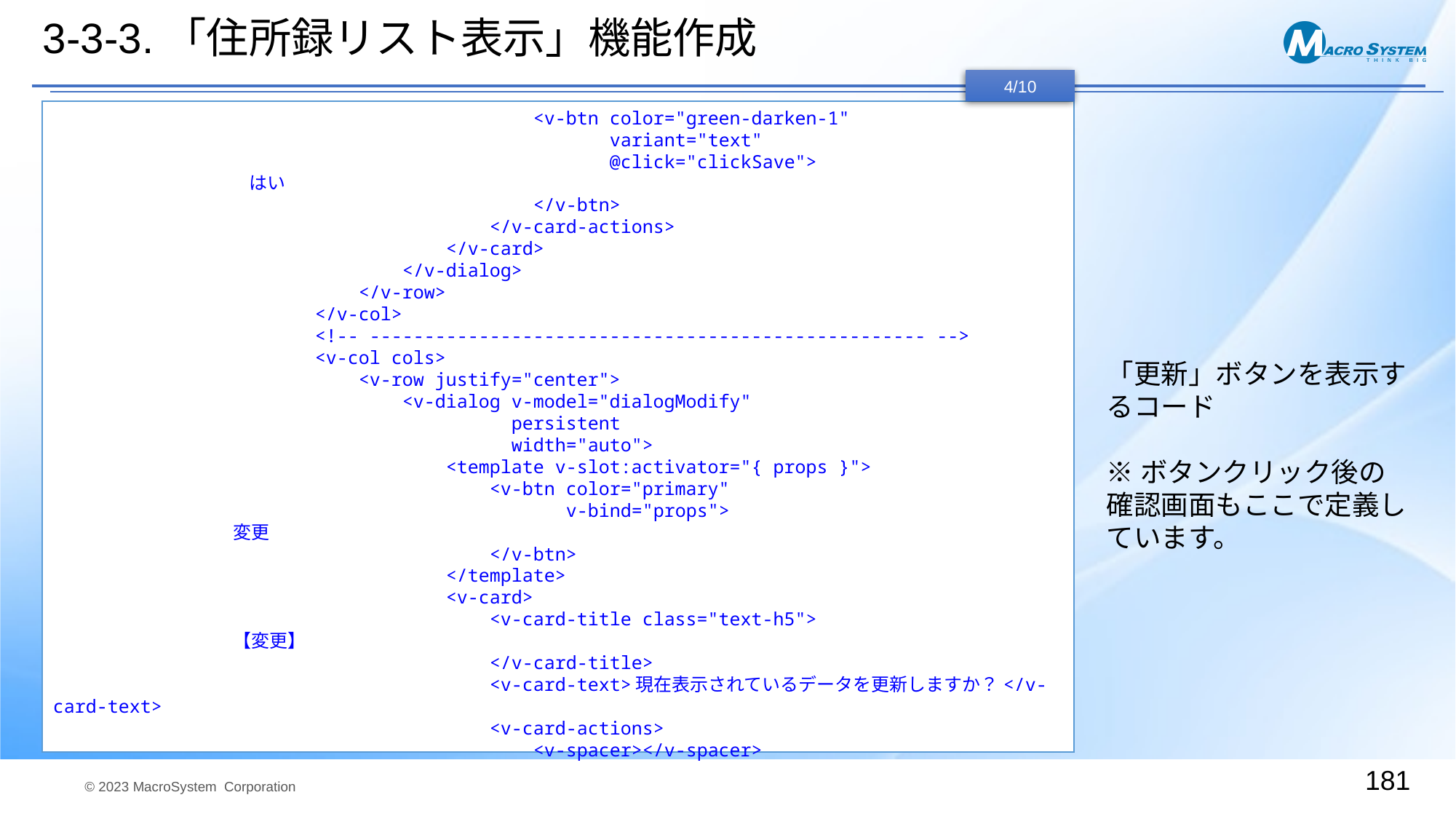

# 3-3-3.「住所録リスト表示」機能作成
4/10
                                            <v-btn color="green-darken-1"
                                                   variant="text"
                                                   @click="clickSave">
                                                はい
                                            </v-btn>
                                        </v-card-actions>
                                    </v-card>
                                </v-dialog>
                            </v-row>
                        </v-col>
                        <!-- --------------------------------------------------- -->
                        <v-col cols>
                            <v-row justify="center">
                                <v-dialog v-model="dialogModify"
                                          persistent
                                          width="auto">
                                    <template v-slot:activator="{ props }">
                                        <v-btn color="primary"
                                               v-bind="props">
                                            変更
                                        </v-btn>
                                    </template>
                                    <v-card>
                                        <v-card-title class="text-h5">
                                            【変更】
                                        </v-card-title>
                                        <v-card-text>現在表示されているデータを更新しますか？</v-card-text>
                                        <v-card-actions>
                                            <v-spacer></v-spacer>
「更新」ボタンを表示するコード

※ボタンクリック後の確認画面もここで定義しています。